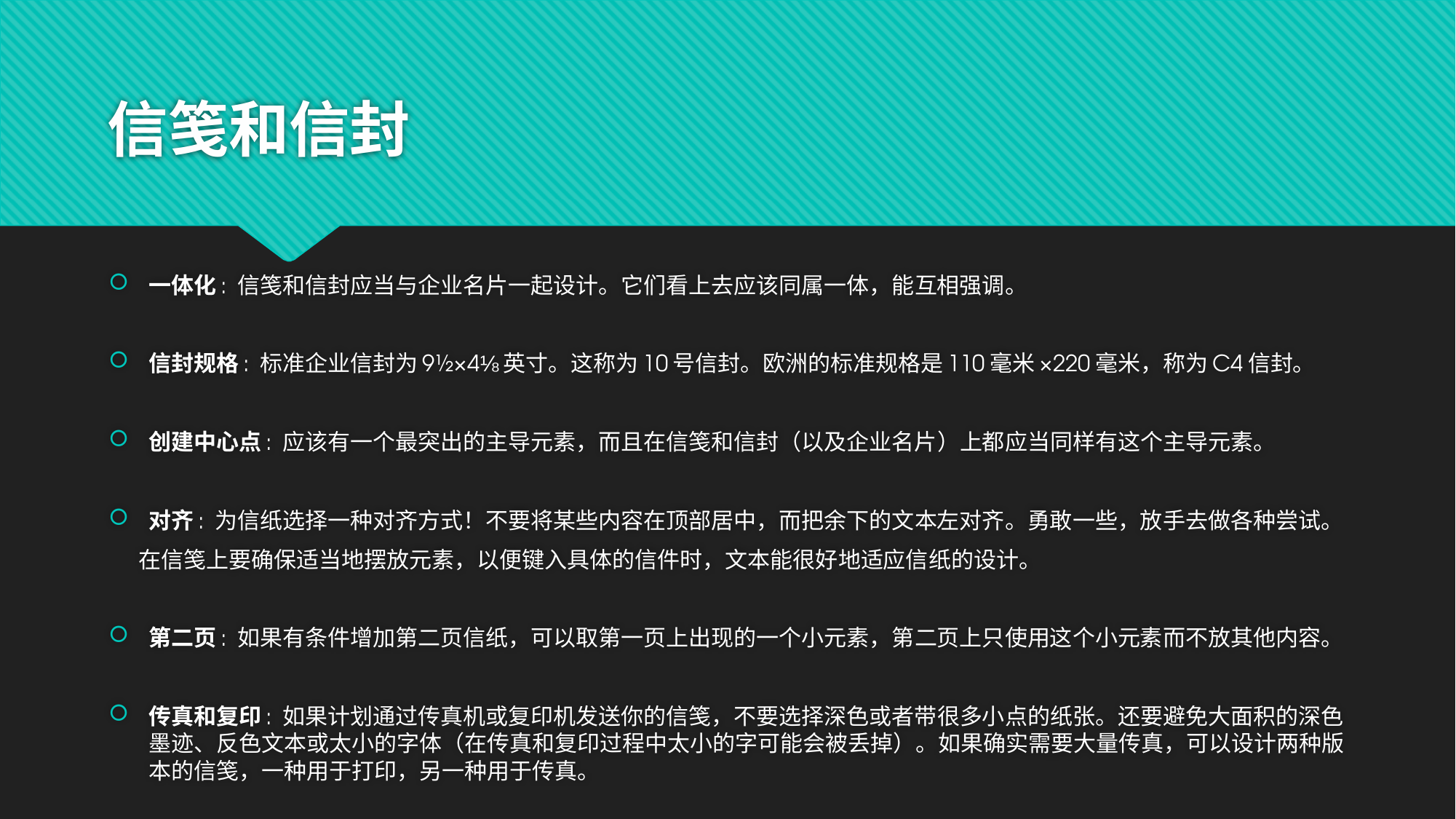

# 信笺和信封
一体化: 信笺和信封应当与企业名片一起设计。它们看上去应该同属一体，能互相强调。

信封规格: 标准企业信封为9½×4⅛英寸。这称为10号信封。欧洲的标准规格是110毫米×220毫米，称为C4信封。

创建中心点: 应该有一个最突出的主导元素，而且在信笺和信封（以及企业名片）上都应当同样有这个主导元素。

对齐: 为信纸选择一种对齐方式！不要将某些内容在顶部居中，而把余下的文本左对齐。勇敢一些，放手去做各种尝试。
     在信笺上要确保适当地摆放元素，以便键入具体的信件时，文本能很好地适应信纸的设计。

第二页: 如果有条件增加第二页信纸，可以取第一页上出现的一个小元素，第二页上只使用这个小元素而不放其他内容。

传真和复印: 如果计划通过传真机或复印机发送你的信笺，不要选择深色或者带很多小点的纸张。还要避免大面积的深色墨迹、反色文本或太小的字体（在传真和复印过程中太小的字可能会被丢掉）。如果确实需要大量传真，可以设计两种版本的信笺，一种用于打印，另一种用于传真。